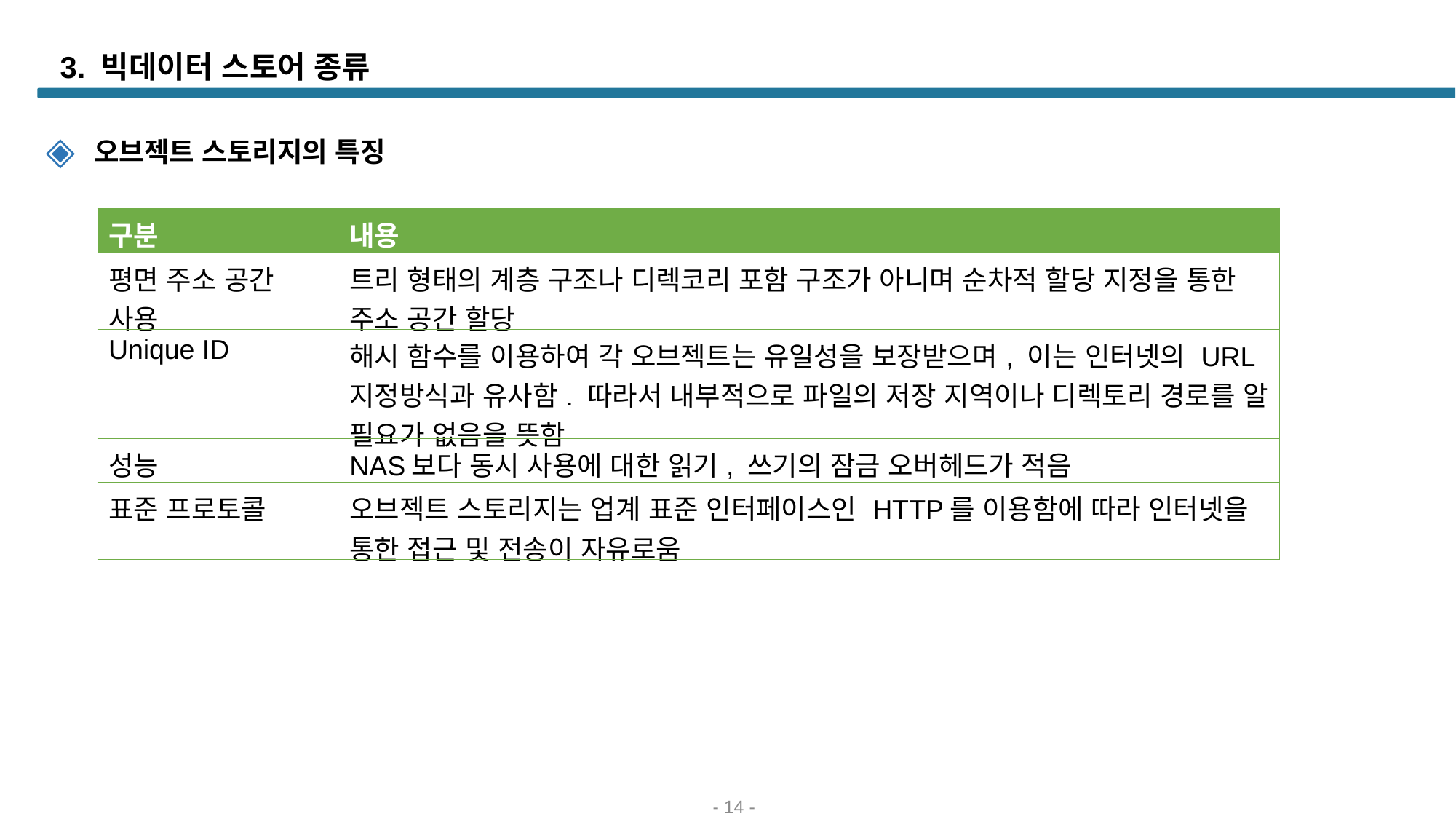

# 3. 빅데이터 스토어 종류
 오브젝트 스토리지의 특징
| 구분 | 내용 |
| --- | --- |
| 평면 주소 공간 사용 | 트리 형태의 계층 구조나 디렉코리 포함 구조가 아니며 순차적 할당 지정을 통한 주소 공간 할당 |
| Unique ID | 해시 함수를 이용하여 각 오브젝트는 유일성을 보장받으며, 이는 인터넷의 URL 지정방식과 유사함. 따라서 내부적으로 파일의 저장 지역이나 디렉토리 경로를 알 필요가 없음을 뜻함 |
| 성능 | NAS보다 동시 사용에 대한 읽기, 쓰기의 잠금 오버헤드가 적음 |
| 표준 프로토콜 | 오브젝트 스토리지는 업계 표준 인터페이스인 HTTP를 이용함에 따라 인터넷을 통한 접근 및 전송이 자유로움 |
- 14 -